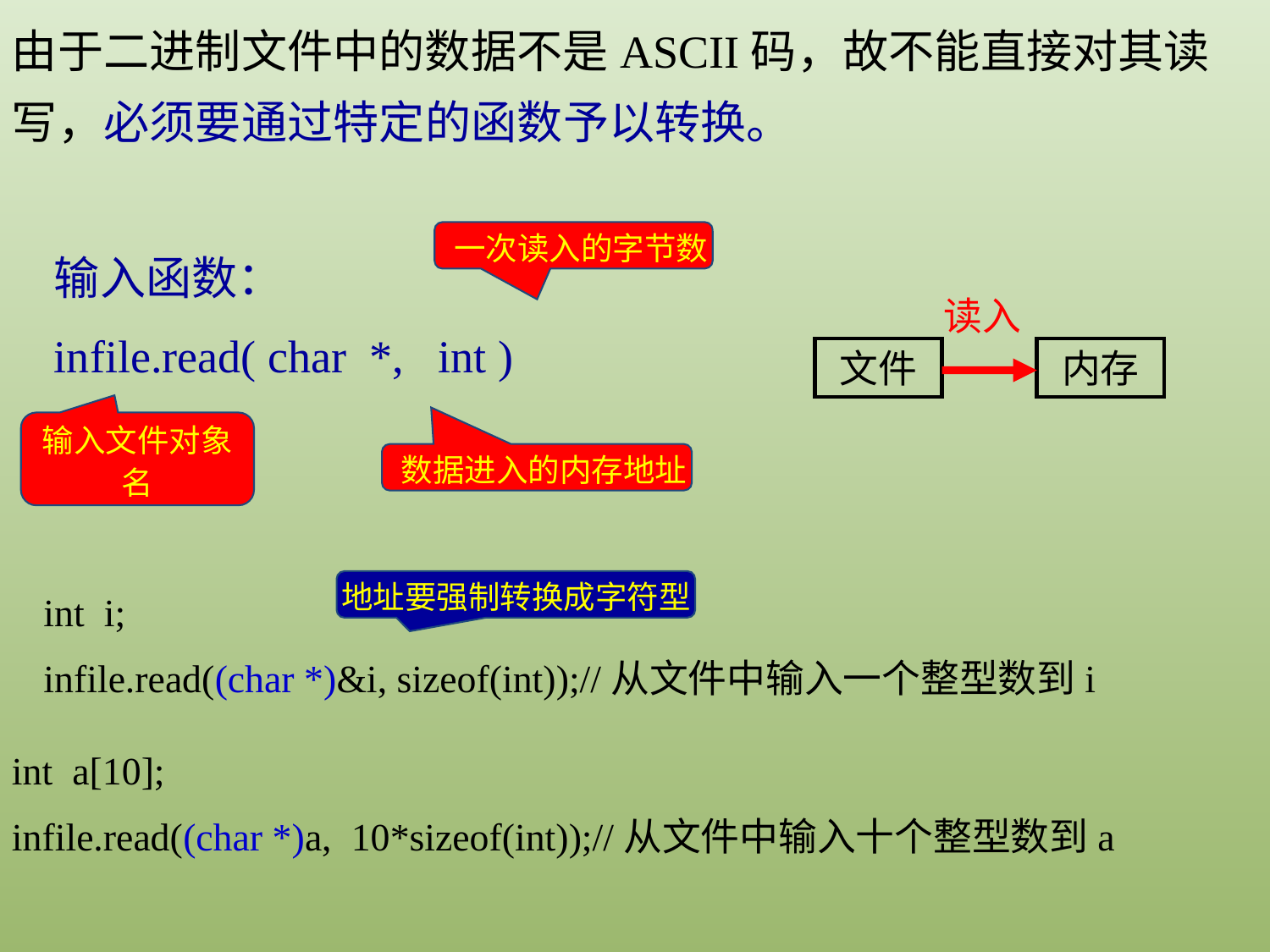

由于二进制文件中的数据不是ASCII码，故不能直接对其读写，必须要通过特定的函数予以转换。
 一次读入的字节数
输入函数：
infile.read( char  *,   int )
读入
文件
内存

输入文件对象名
 数据进入的内存地址
地址要强制转换成字符型
int  i;
infile.read((char *)&i, sizeof(int));//从文件中输入一个整型数到i
int  a[10];
infile.read((char *)a,  10*sizeof(int));//从文件中输入十个整型数到a
916